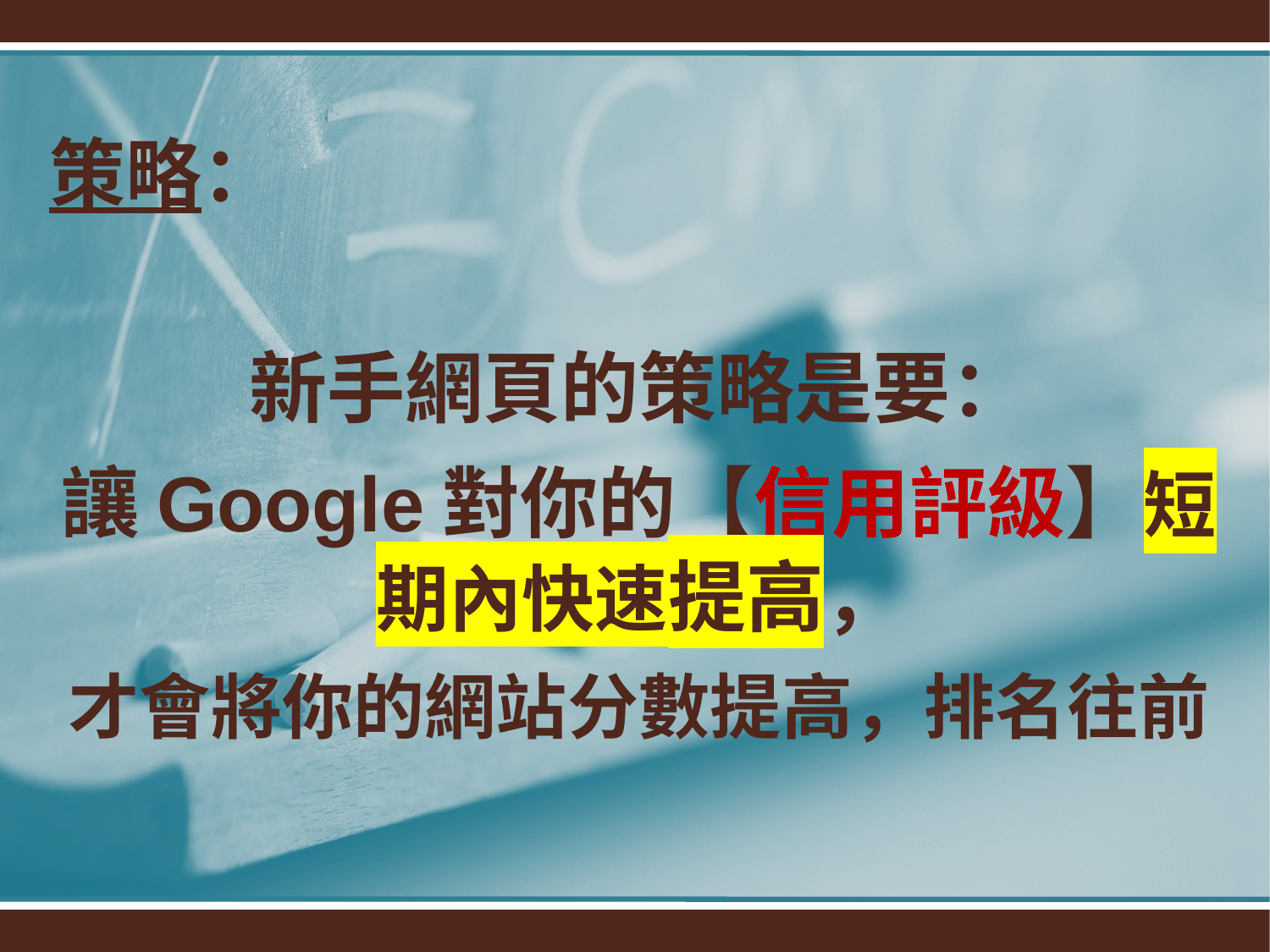

策略：

新手網頁的策略是要：
讓Google對你的【信用評級】短期內快速提高，
才會將你的網站分數提高，排名往前